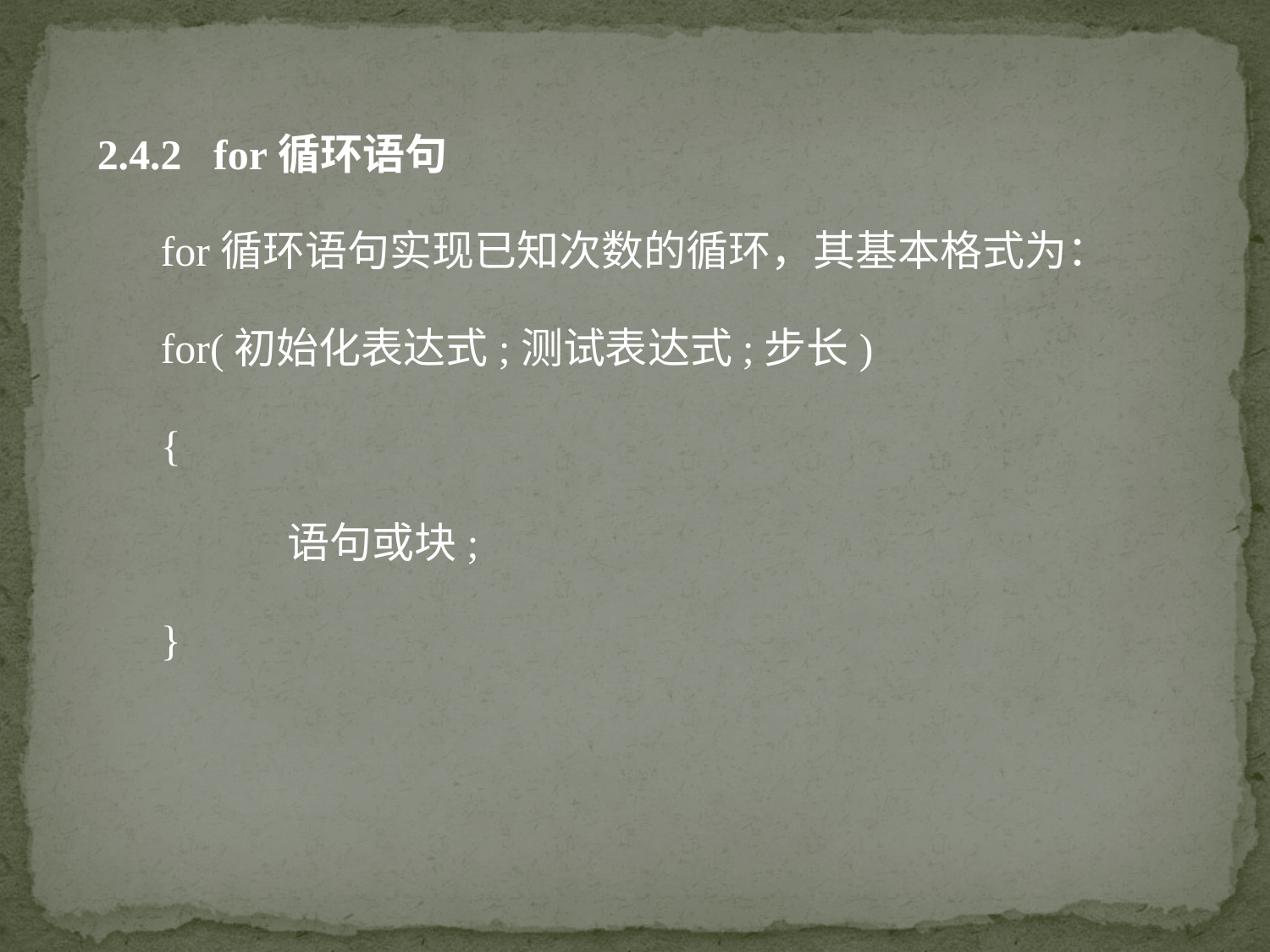

2.4.2   for循环语句
for循环语句实现已知次数的循环，其基本格式为：
for(初始化表达式;测试表达式;步长)
{
	语句或块;
}